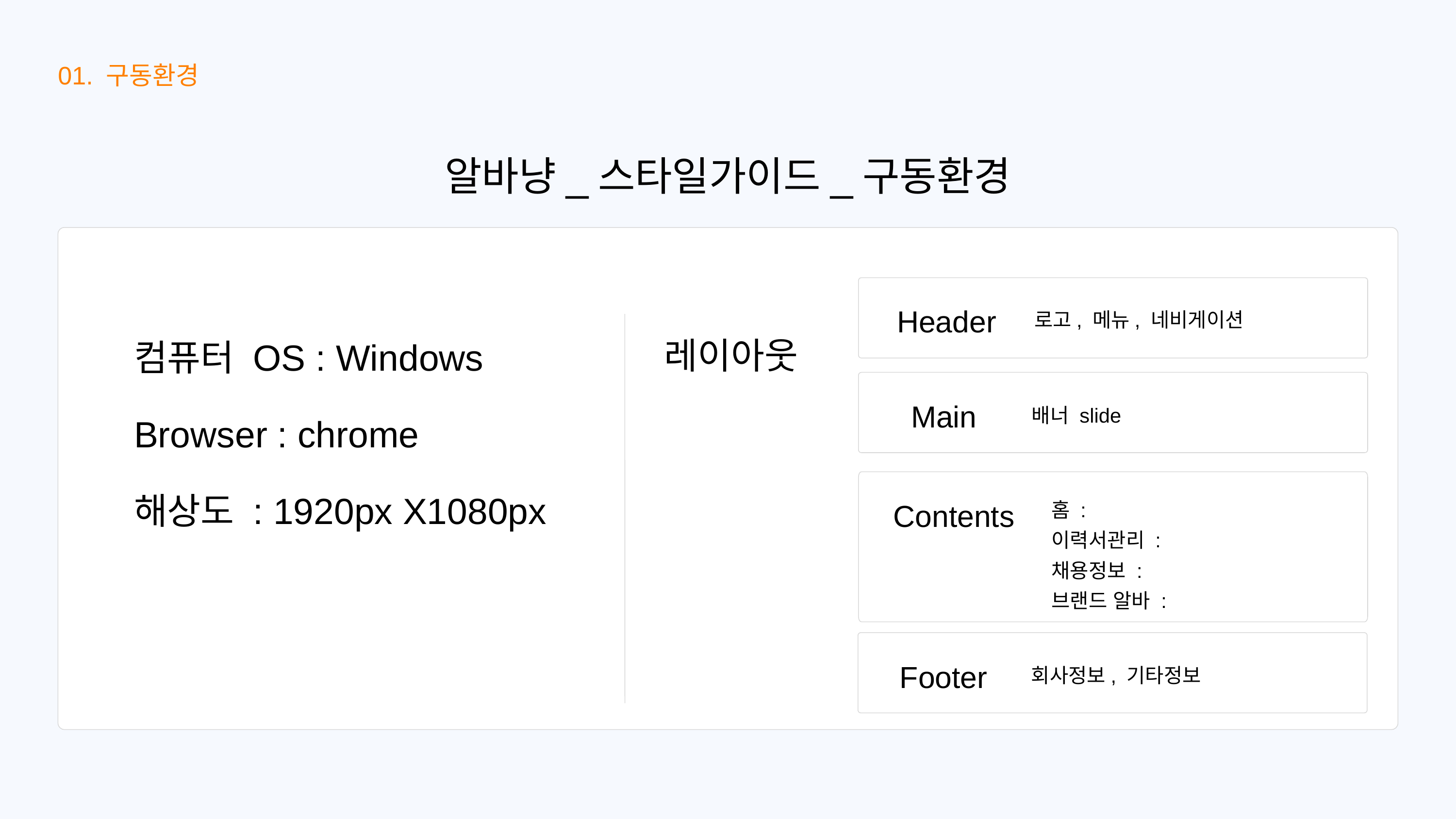

01. 구동환경
알바냥_스타일가이드_구동환경

Header
레이아웃
로고, 메뉴, 네비게이션
컴퓨터 OS : Windows
Browser : chrome
해상도 : 1920px X1080px

Main
배너 slide

Contents
홈 :
이력서관리 :
채용정보 :
브랜드 알바 :

Footer
회사정보, 기타정보